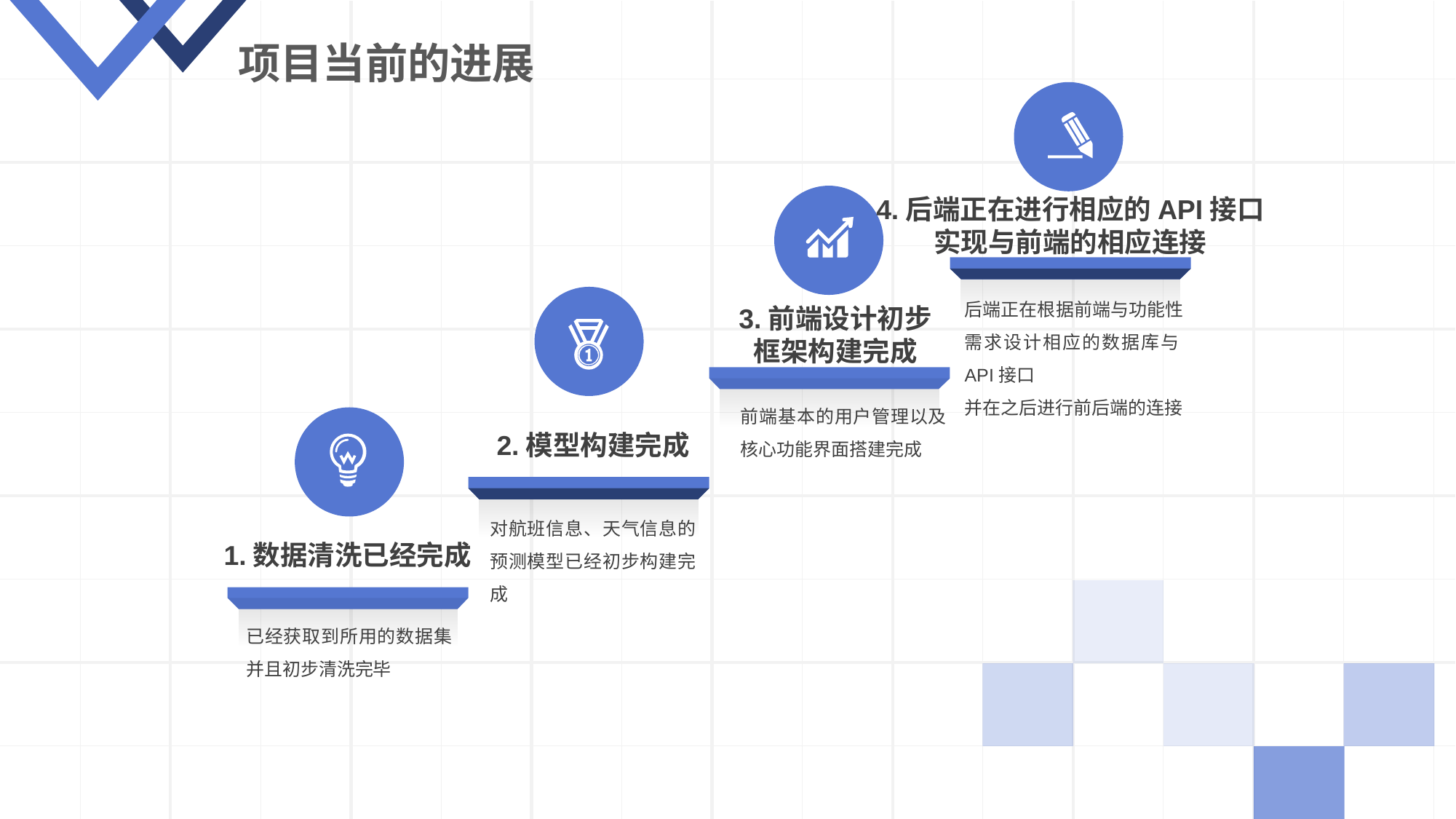

项目当前的进展

4.后端正在进行相应的API接口实现与前端的相应连接

后端正在根据前端与功能性需求设计相应的数据库与API接口
并在之后进行前后端的连接

3.前端设计初步框架构建完成

前端基本的用户管理以及核心功能界面搭建完成

2.模型构建完成

对航班信息、天气信息的预测模型已经初步构建完成
1.数据清洗已经完成

已经获取到所用的数据集并且初步清洗完毕